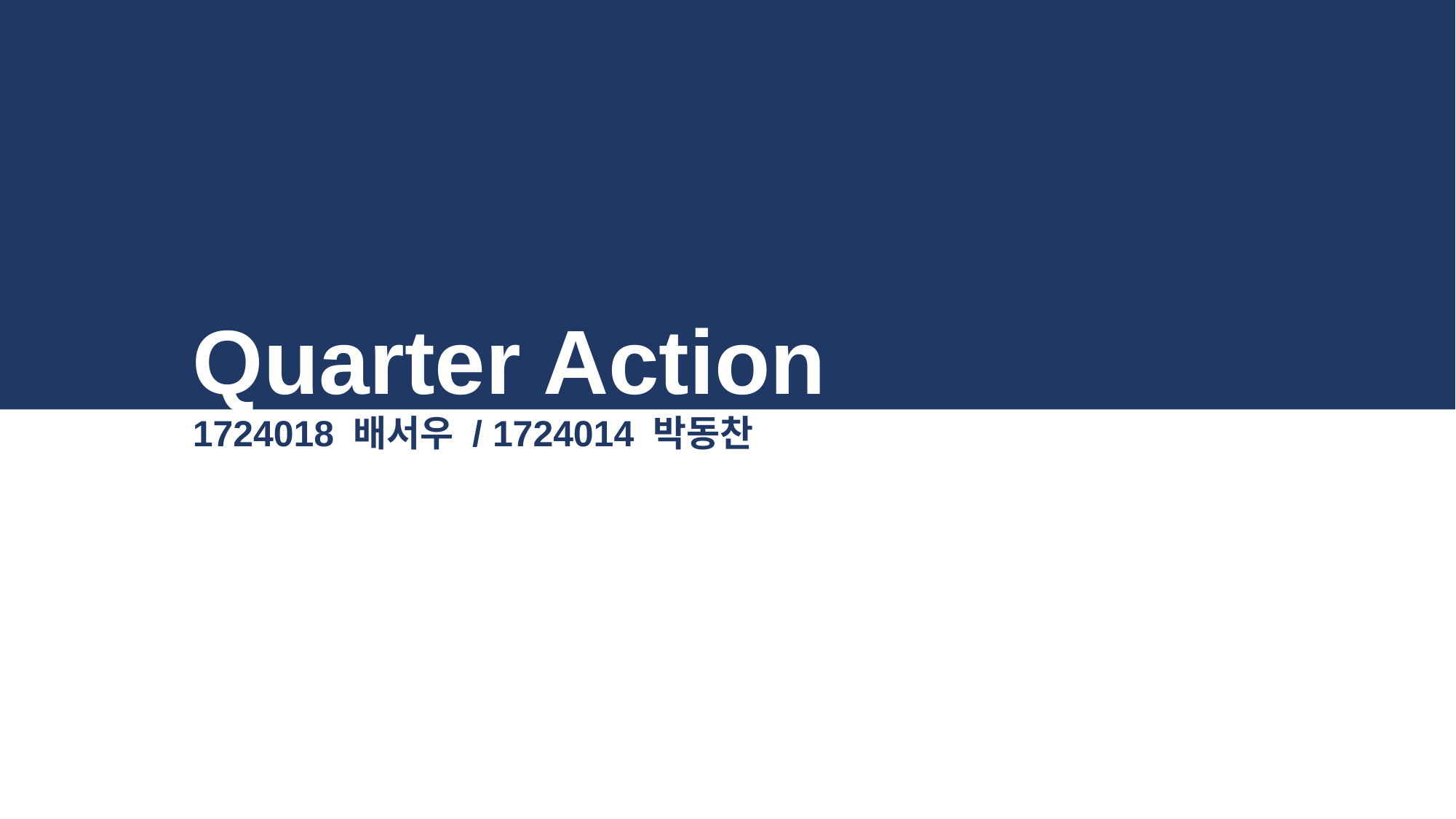

# Quarter Action
1724018 배서우 / 1724014 박동찬